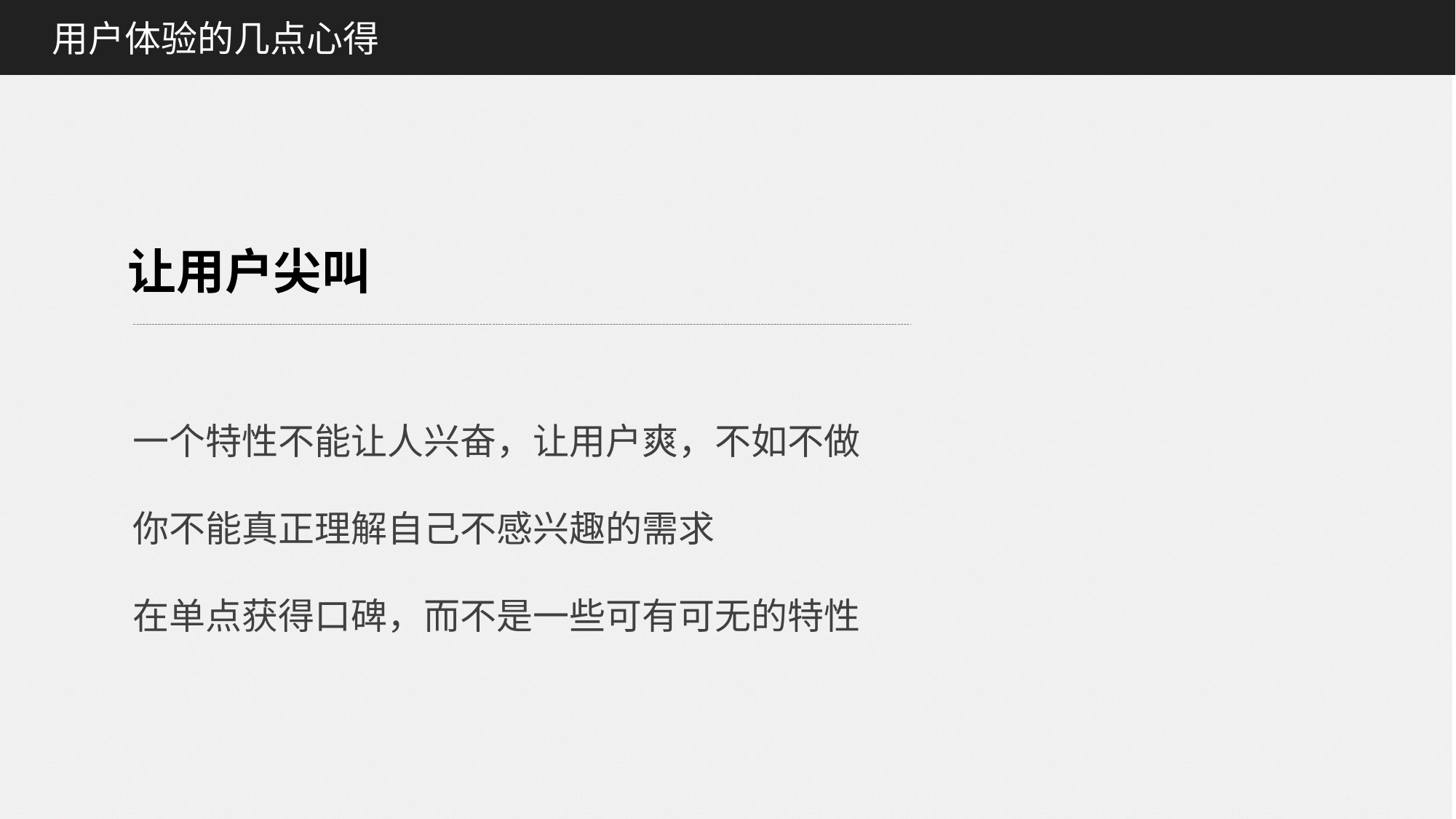

用户体验的几点心得

让用户尖叫
一个特性不能让人兴奋，让用户爽，不如不做

你不能真正理解自己不感兴趣的需求

在单点获得口碑，而不是一些可有可无的特性